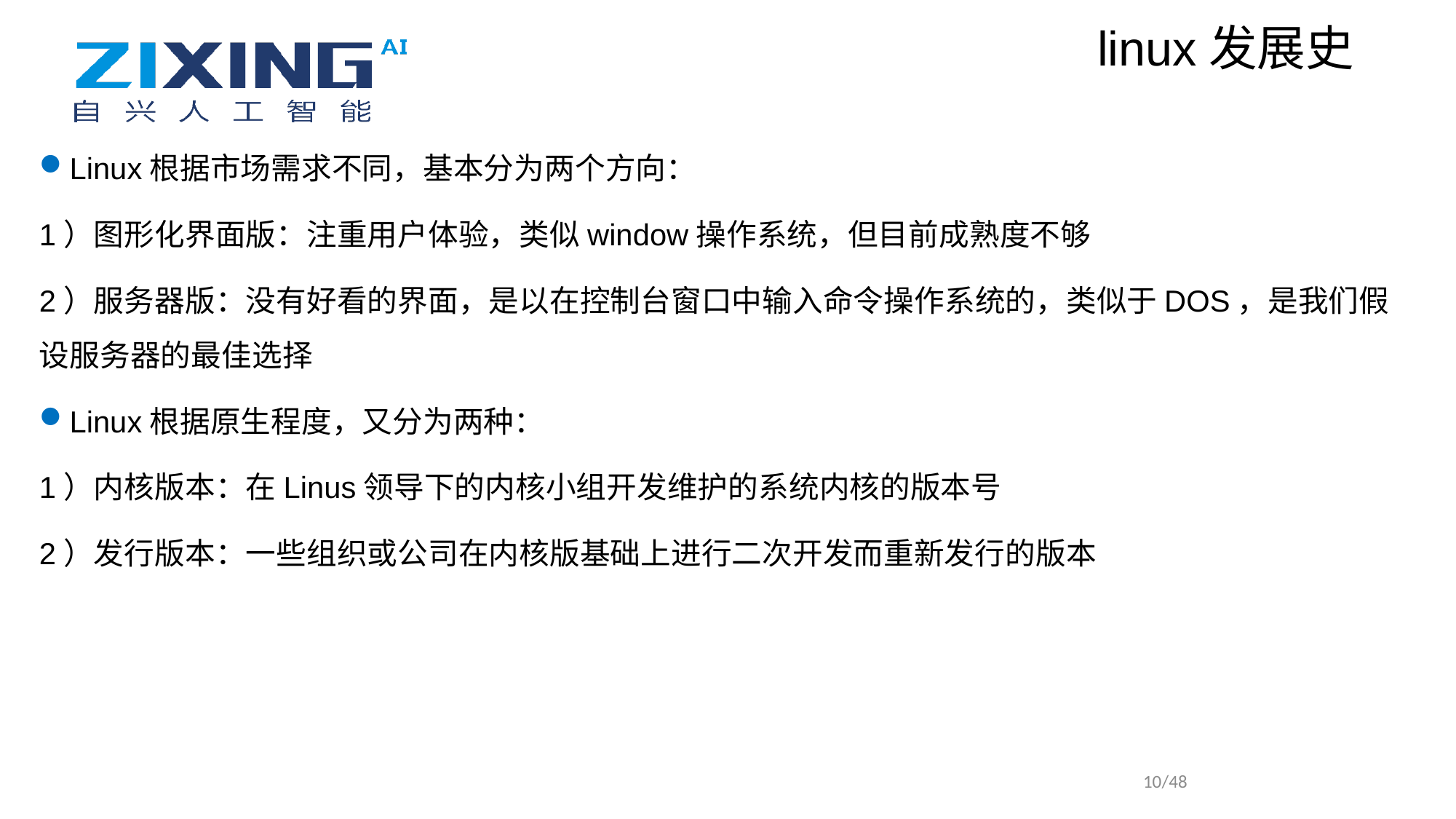

linux发展史
Linux根据市场需求不同，基本分为两个方向：
1）图形化界面版：注重用户体验，类似window操作系统，但目前成熟度不够
2）服务器版：没有好看的界面，是以在控制台窗口中输入命令操作系统的，类似于DOS，是我们假设服务器的最佳选择
Linux根据原生程度，又分为两种：
1）内核版本：在Linus领导下的内核小组开发维护的系统内核的版本号
2）发行版本：一些组织或公司在内核版基础上进行二次开发而重新发行的版本
10/48